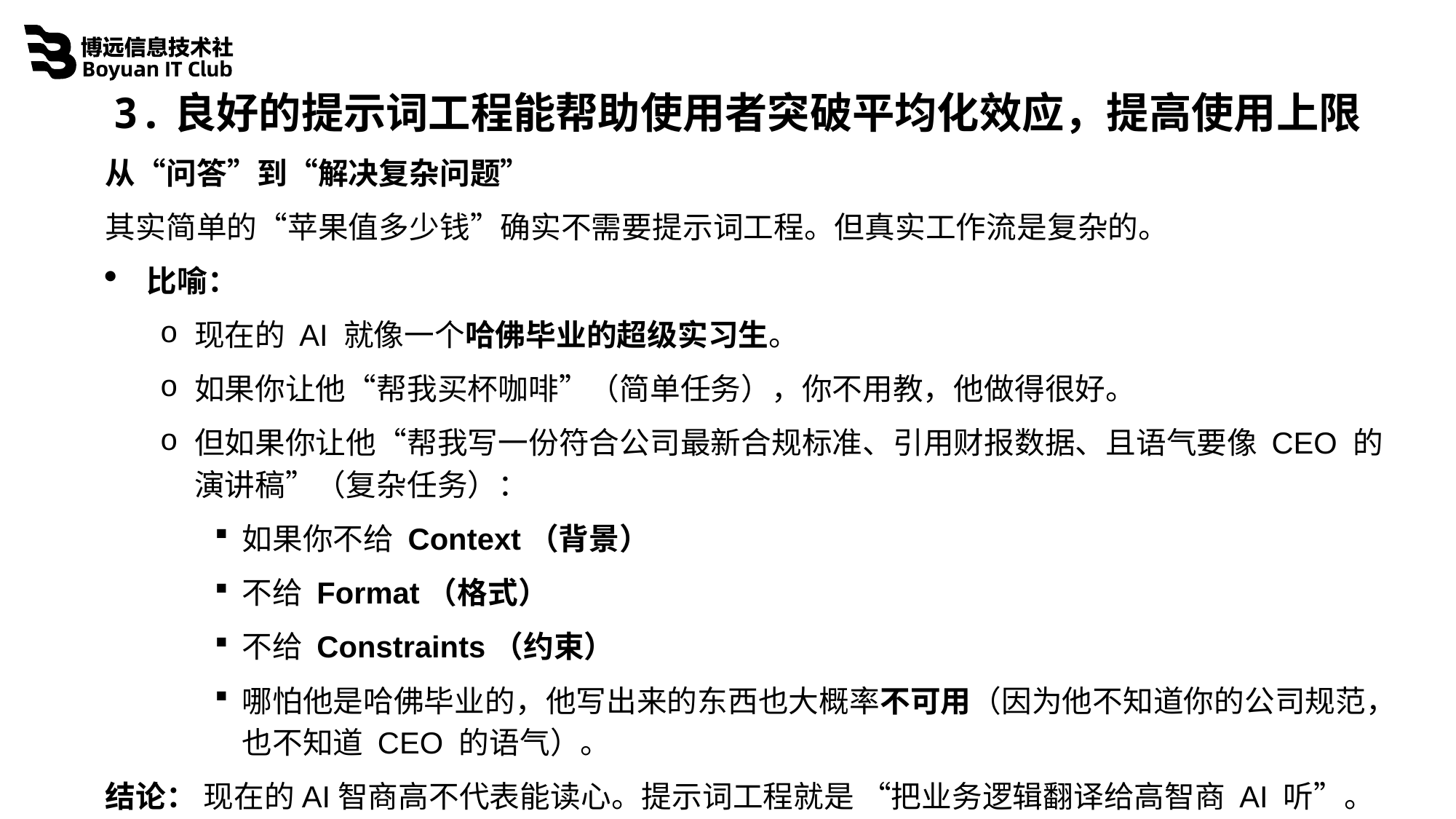

3.良好的提示词工程能帮助使用者突破平均化效应，提高使用上限
从“问答”到“解决复杂问题”
其实简单的“苹果值多少钱”确实不需要提示词工程。但真实工作流是复杂的。
比喻：
现在的 AI 就像一个哈佛毕业的超级实习生。
如果你让他“帮我买杯咖啡”（简单任务），你不用教，他做得很好。
但如果你让他“帮我写一份符合公司最新合规标准、引用财报数据、且语气要像 CEO 的演讲稿”（复杂任务）：
如果你不给 Context（背景）
不给 Format（格式）
不给 Constraints（约束）
哪怕他是哈佛毕业的，他写出来的东西也大概率不可用（因为他不知道你的公司规范，也不知道 CEO 的语气）。
结论： 现在的AI智商高不代表能读心。提示词工程就是 “把业务逻辑翻译给高智商 AI 听”。